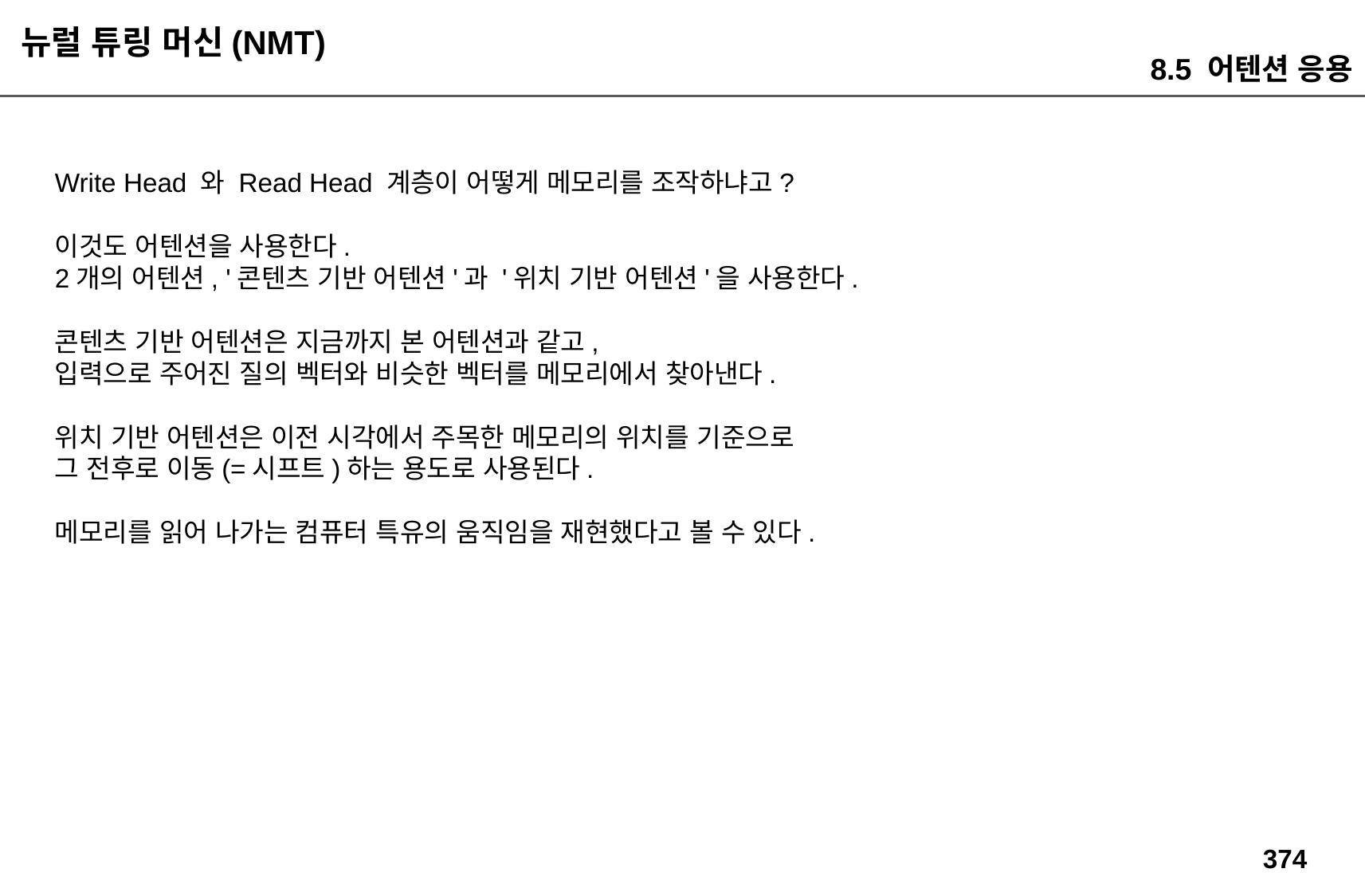

뉴럴 튜링 머신(NMT)
8.5 어텐션 응용
Write Head 와 Read Head 계층이 어떻게 메모리를 조작하냐고?

이것도 어텐션을 사용한다.
2개의 어텐션, '콘텐츠 기반 어텐션'과 '위치 기반 어텐션'을 사용한다.

콘텐츠 기반 어텐션은 지금까지 본 어텐션과 같고,
입력으로 주어진 질의 벡터와 비슷한 벡터를 메모리에서 찾아낸다.

위치 기반 어텐션은 이전 시각에서 주목한 메모리의 위치를 기준으로
그 전후로 이동(=시프트)하는 용도로 사용된다.

메모리를 읽어 나가는 컴퓨터 특유의 움직임을 재현했다고 볼 수 있다.